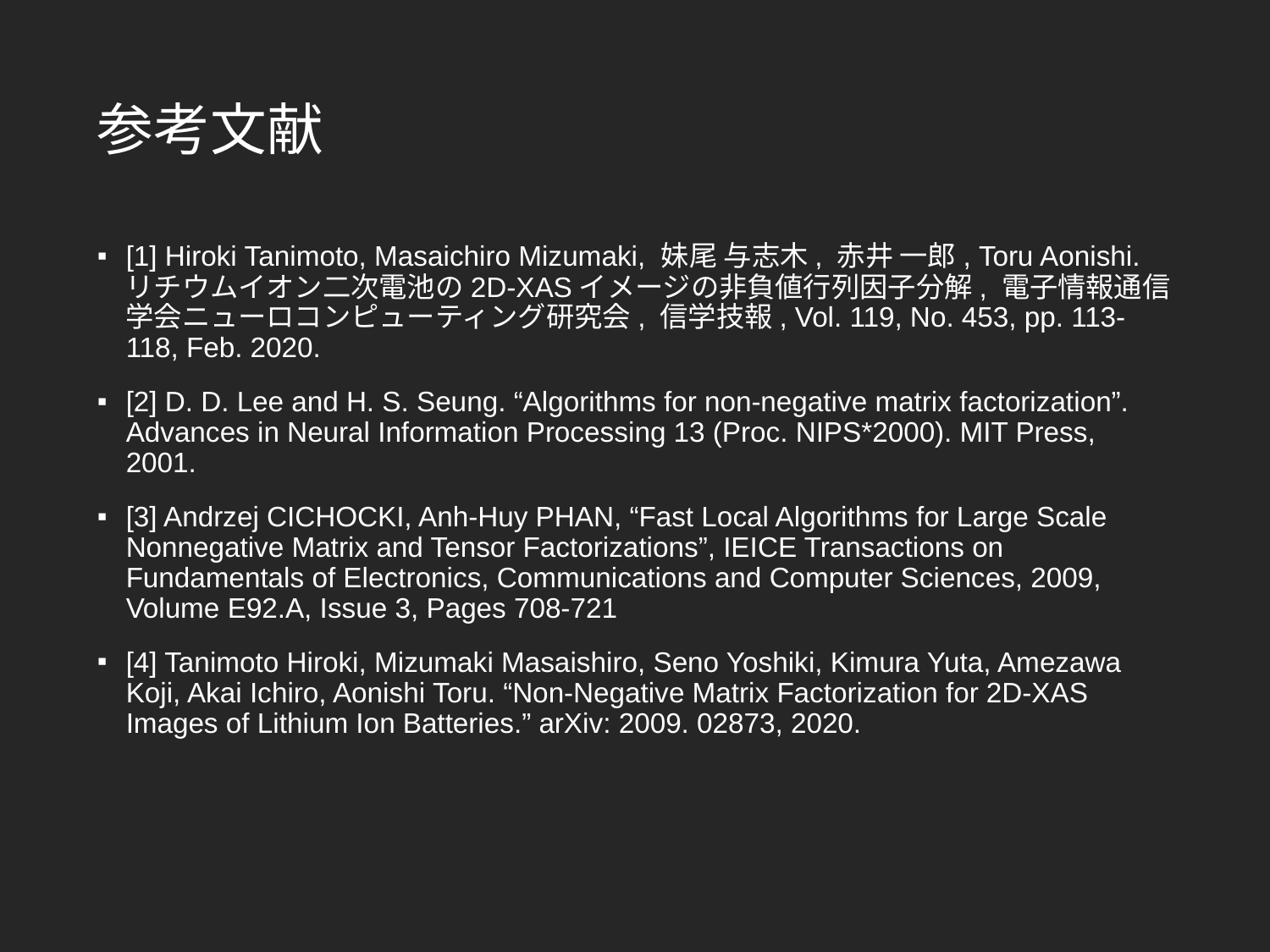

参考文献
[1] Hiroki Tanimoto, Masaichiro Mizumaki, 妹尾 与志木, 赤井 一郎, Toru Aonishi. リチウムイオン二次電池の2D-XASイメージの非負値行列因子分解, 電子情報通信学会ニューロコンピューティング研究会, 信学技報, Vol. 119, No. 453, pp. 113-118, Feb. 2020.
[2] D. D. Lee and H. S. Seung. “Algorithms for non-negative matrix factorization”. Advances in Neural Information Processing 13 (Proc. NIPS*2000). MIT Press, 2001.
[3] Andrzej CICHOCKI, Anh-Huy PHAN, “Fast Local Algorithms for Large Scale Nonnegative Matrix and Tensor Factorizations”, IEICE Transactions on Fundamentals of Electronics, Communications and Computer Sciences, 2009, Volume E92.A, Issue 3, Pages 708-721
[4] Tanimoto Hiroki, Mizumaki Masaishiro, Seno Yoshiki, Kimura Yuta, Amezawa Koji, Akai Ichiro, Aonishi Toru. “Non-Negative Matrix Factorization for 2D-XAS Images of Lithium Ion Batteries.” arXiv: 2009. 02873, 2020.